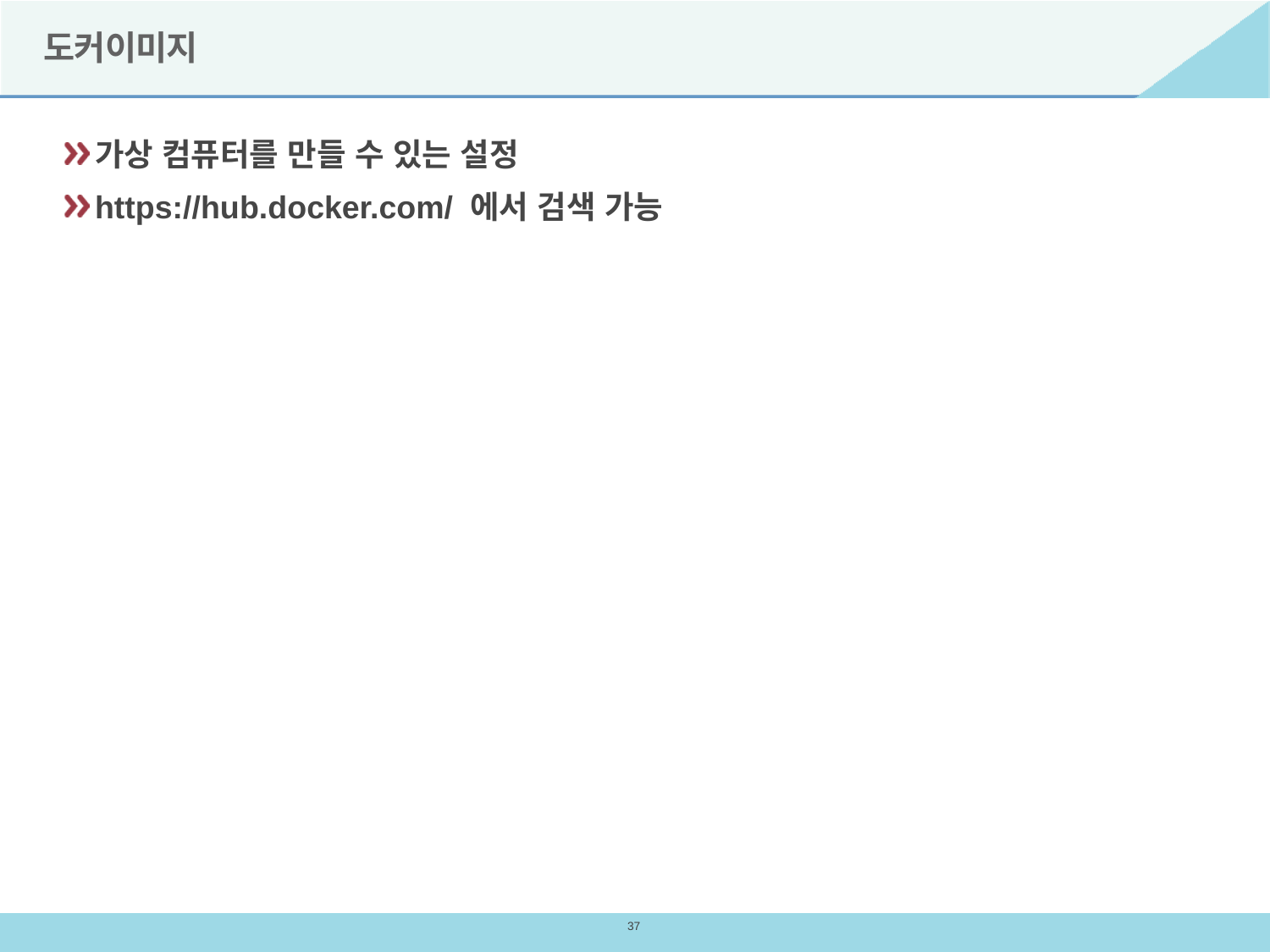

# 도커이미지
가상 컴퓨터를 만들 수 있는 설정
https://hub.docker.com/ 에서 검색 가능